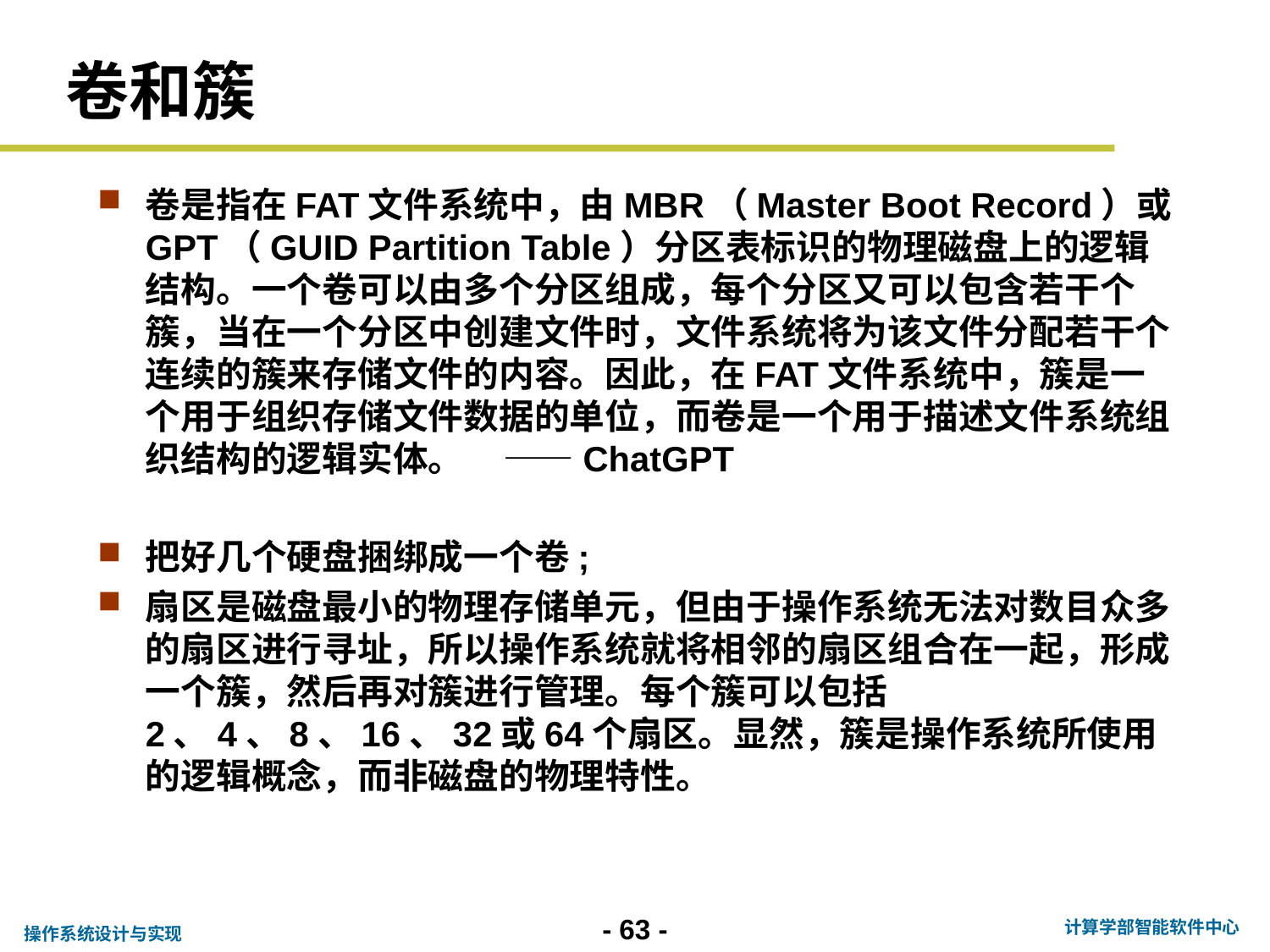

# 卷和簇
卷是指在FAT文件系统中，由MBR（Master Boot Record）或GPT（GUID Partition Table）分区表标识的物理磁盘上的逻辑结构。一个卷可以由多个分区组成，每个分区又可以包含若干个簇，当在一个分区中创建文件时，文件系统将为该文件分配若干个连续的簇来存储文件的内容。因此，在FAT文件系统中，簇是一个用于组织存储文件数据的单位，而卷是一个用于描述文件系统组织结构的逻辑实体。     ——ChatGPT

把好几个硬盘捆绑成一个卷;
扇区是磁盘最小的物理存储单元，但由于操作系统无法对数目众多的扇区进行寻址，所以操作系统就将相邻的扇区组合在一起，形成一个簇，然后再对簇进行管理。每个簇可以包括2、4、8、16、32或64个扇区。显然，簇是操作系统所使用的逻辑概念，而非磁盘的物理特性。